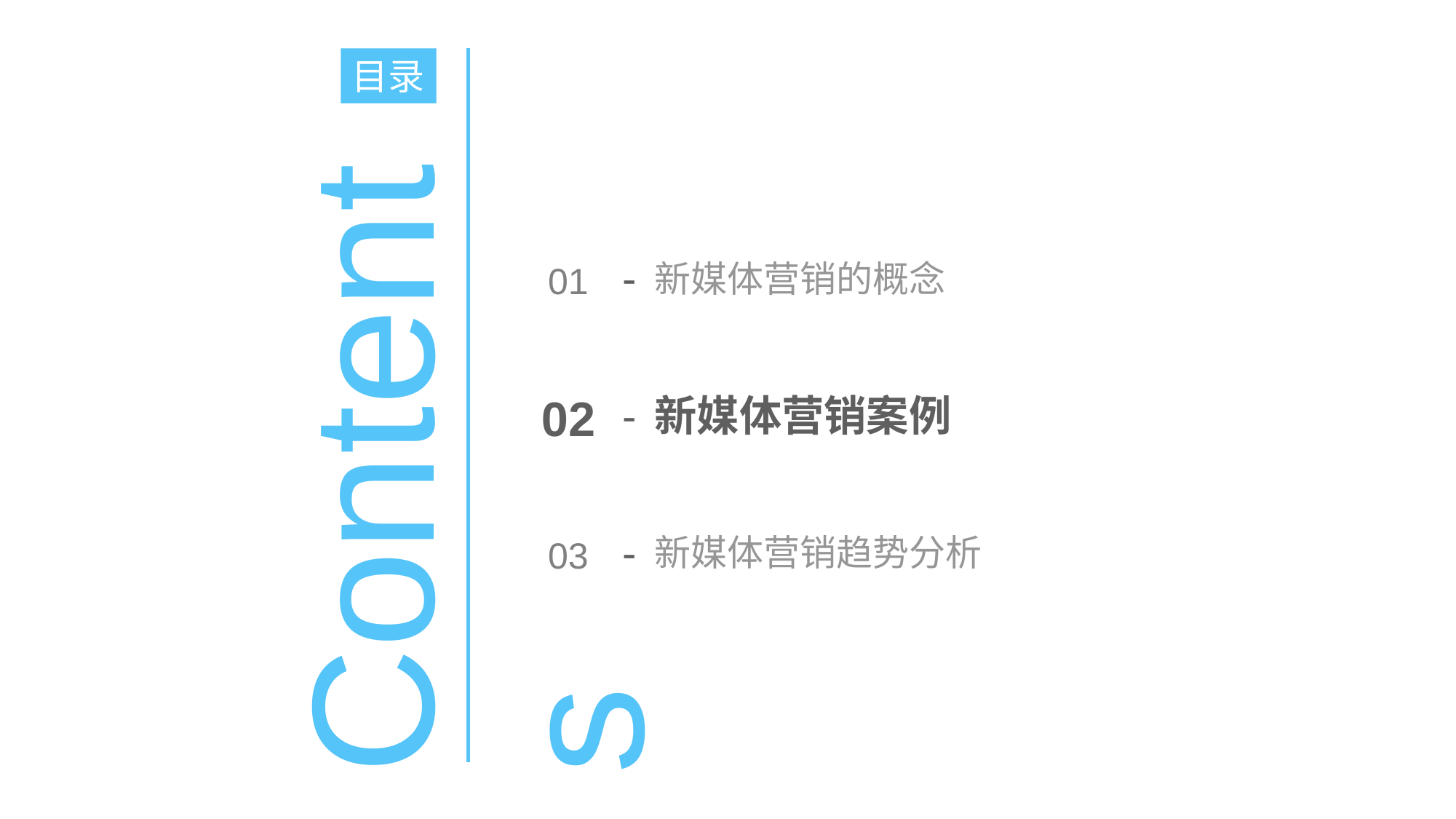

目录
01
新媒体营销的概念
-
Contents
02
新媒体营销案例
-
03
新媒体营销趋势分析
-